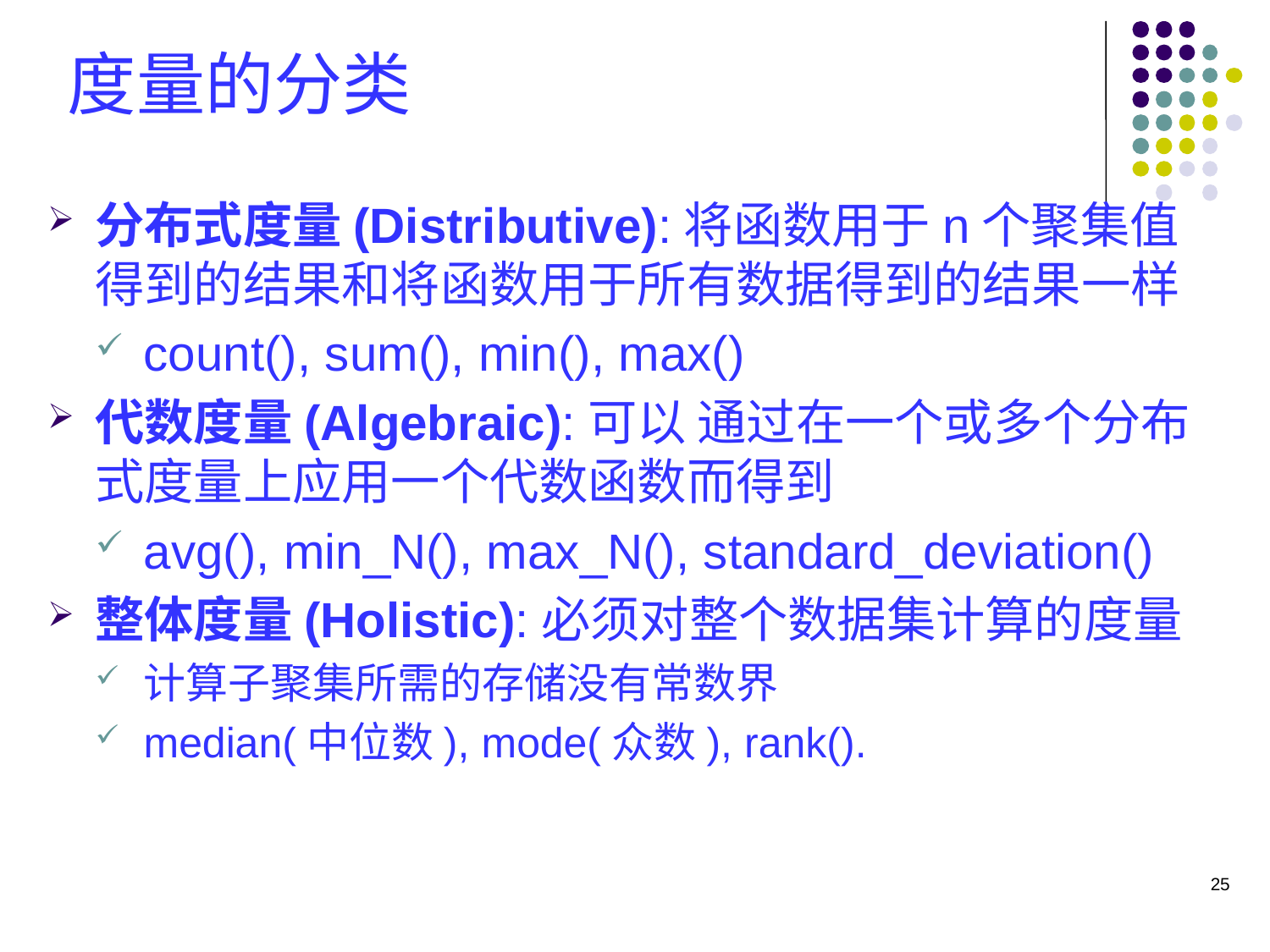

# 度量的分类
分布式度量(Distributive):将函数用于n个聚集值得到的结果和将函数用于所有数据得到的结果一样
count(), sum(), min(), max()
代数度量(Algebraic):可以 通过在一个或多个分布式度量上应用一个代数函数而得到
avg(), min_N(), max_N(), standard_deviation()
整体度量(Holistic):必须对整个数据集计算的度量
计算子聚集所需的存储没有常数界
median(中位数), mode(众数), rank().
25